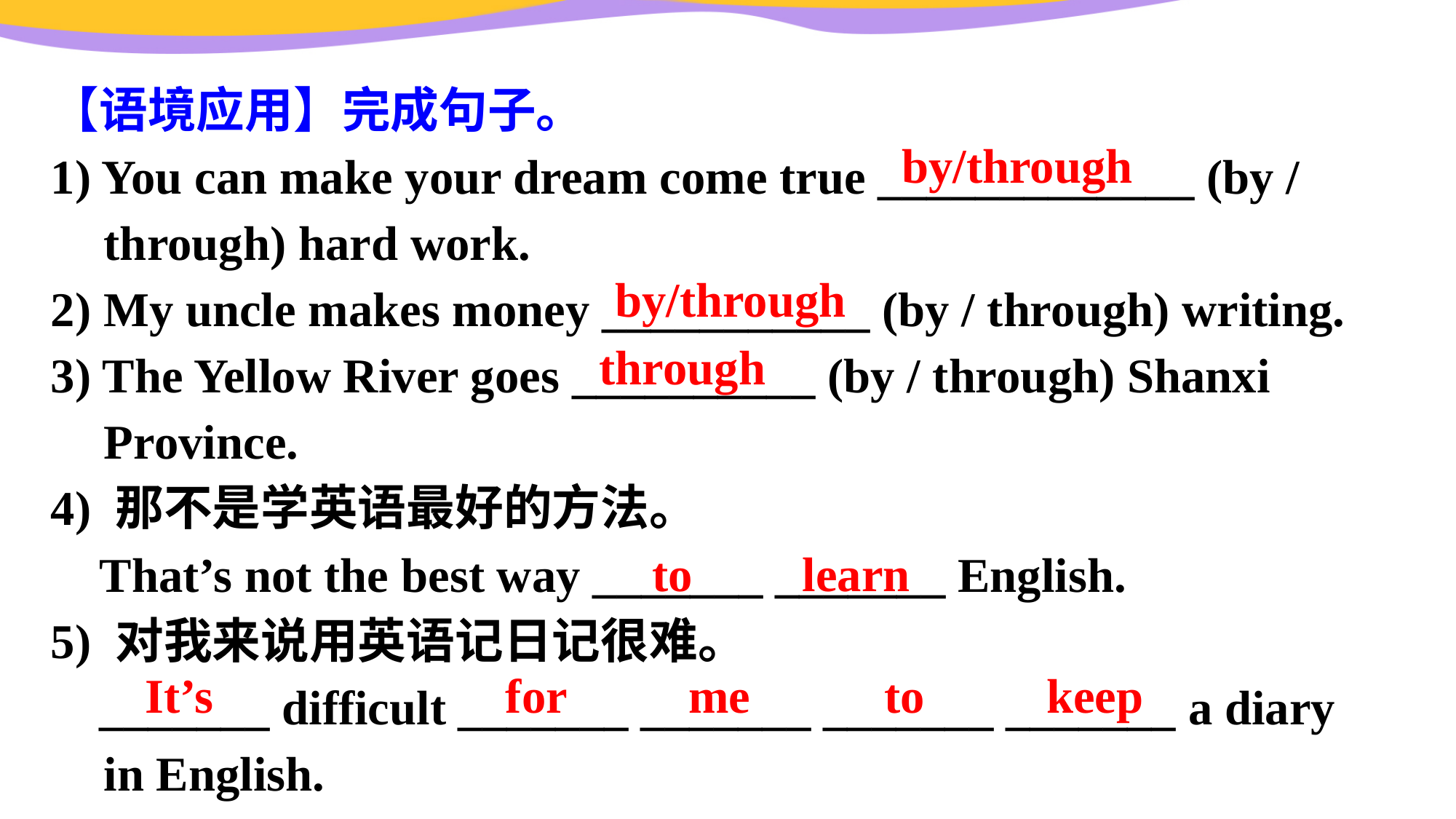

【语境应用】完成句子。
1) You can make your dream come true _____________ (by / through) hard work.
2) My uncle makes money ___________ (by / through) writing.
3) The Yellow River goes __________ (by / through) Shanxi Province.
4) 那不是学英语最好的方法。
    That’s not the best way _______ _______ English.
5) 对我来说用英语记日记很难。
    _______ difficult _______ _______ _______ _______ a diary in English.
by/through
by/through
through
to         learn
It’s                        for          me           to          keep